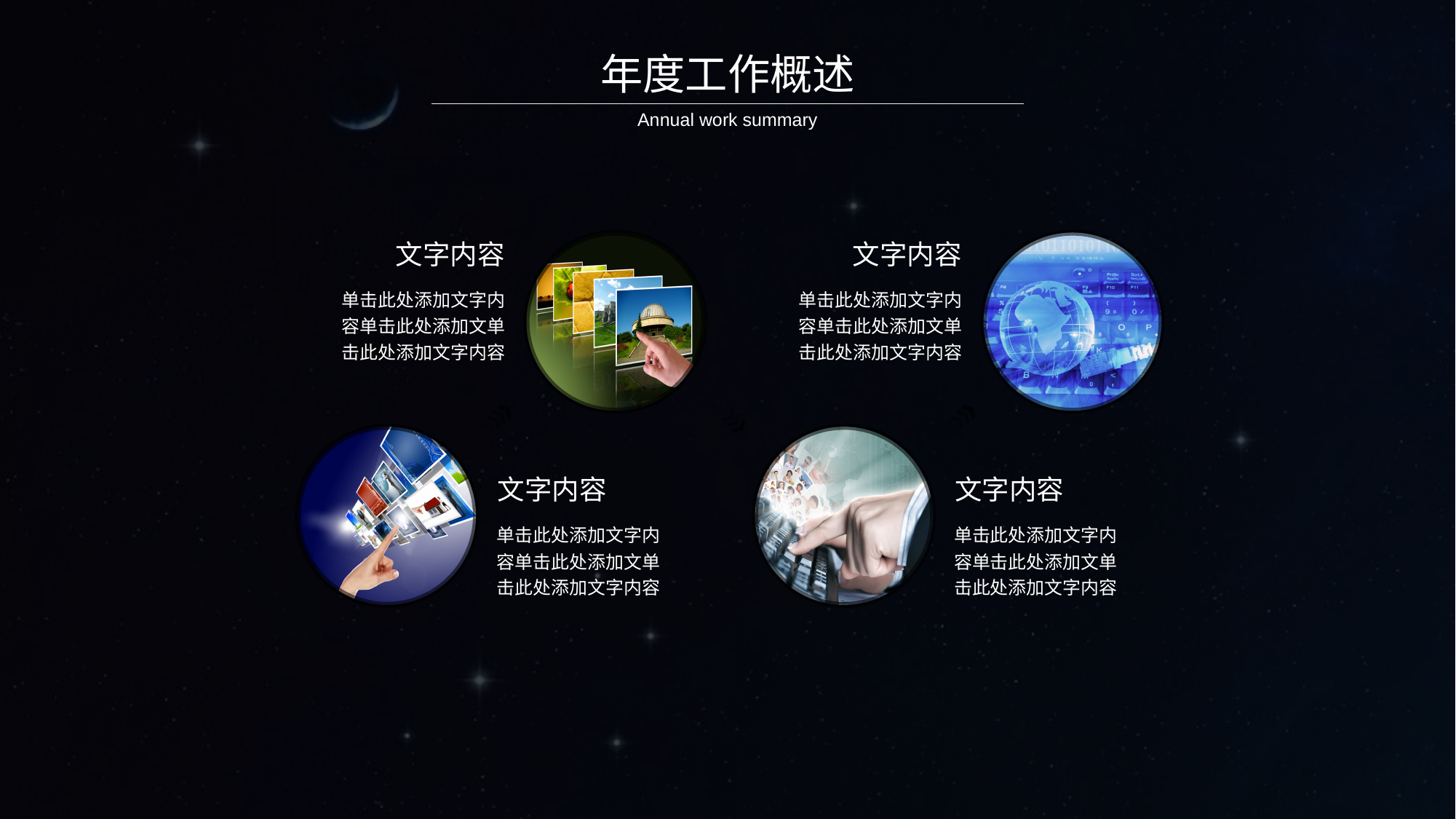

年度工作概述
Annual work summary
文字内容
单击此处添加文字内容单击此处添加文单击此处添加文字内容
文字内容
单击此处添加文字内容单击此处添加文单击此处添加文字内容

文字内容
单击此处添加文字内容单击此处添加文单击此处添加文字内容
文字内容
单击此处添加文字内容单击此处添加文单击此处添加文字内容